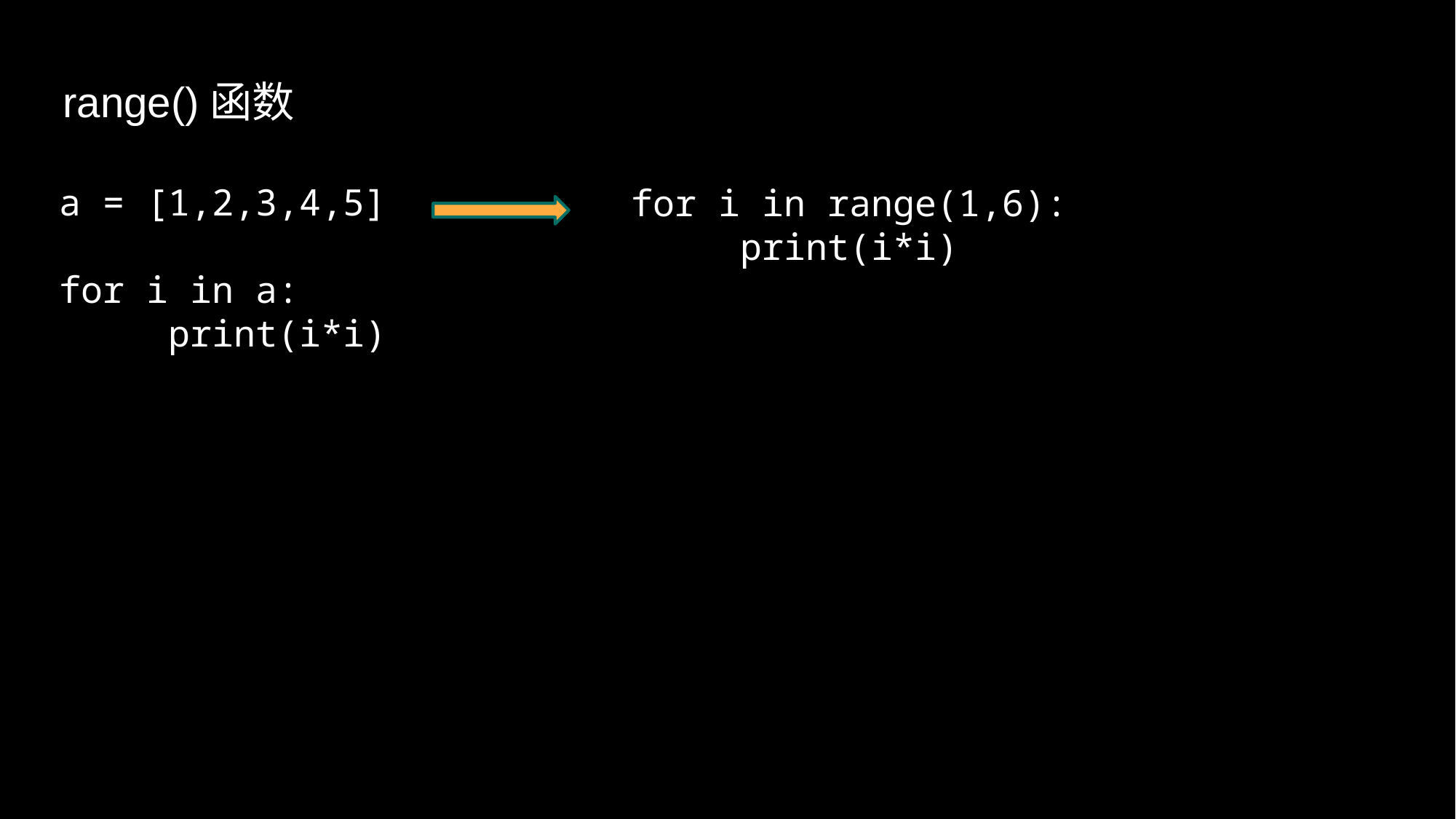

range()函数
a = [1,2,3,4,5]

for i in a:
	print(i*i)

for i in range(1,6):
	print(i*i)